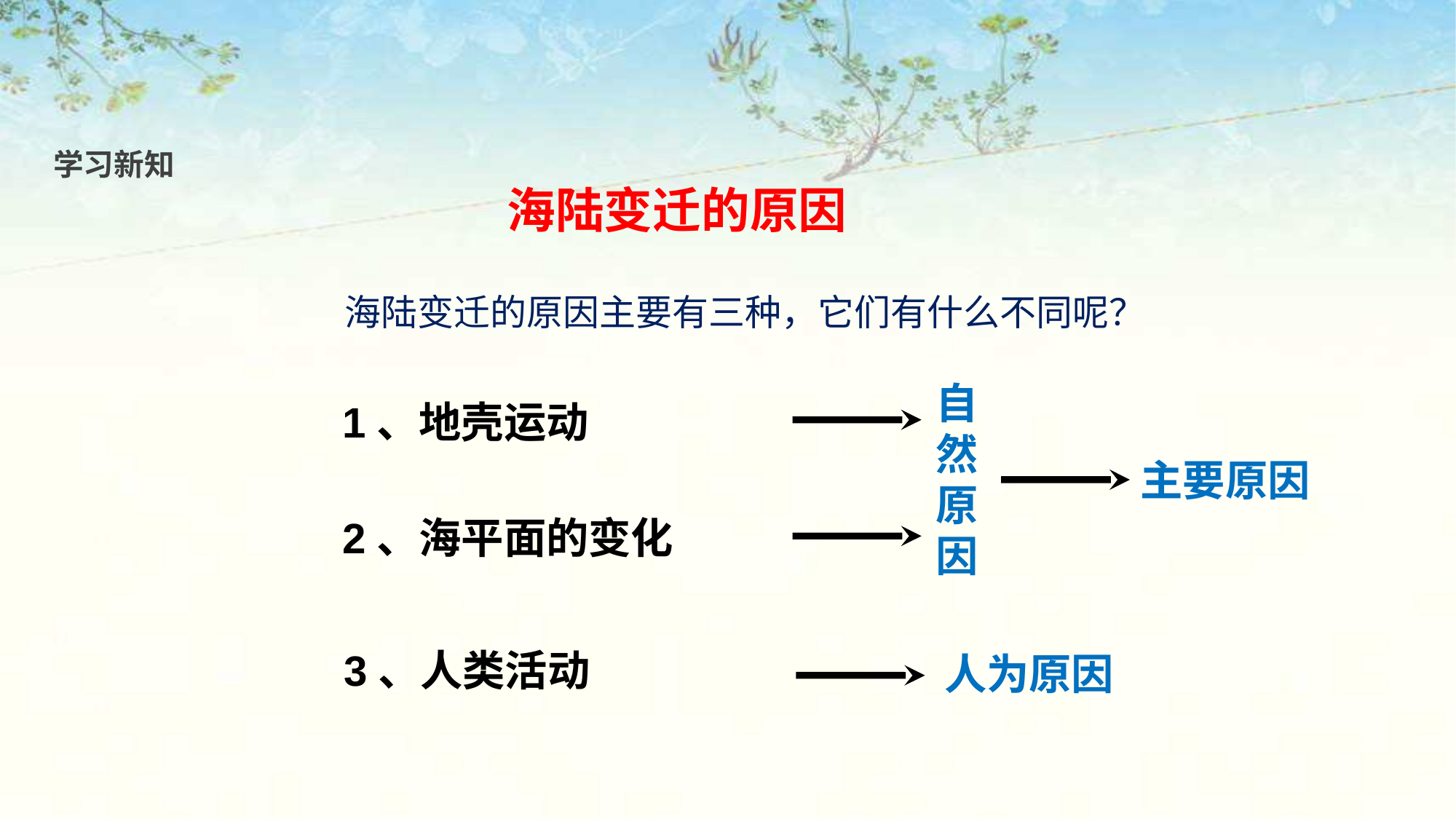

学习新知
海陆变迁的原因
海陆变迁的原因主要有三种，它们有什么不同呢？
自然原因
1、地壳运动

主要原因

2、海平面的变化

3、人类活动
人为原因